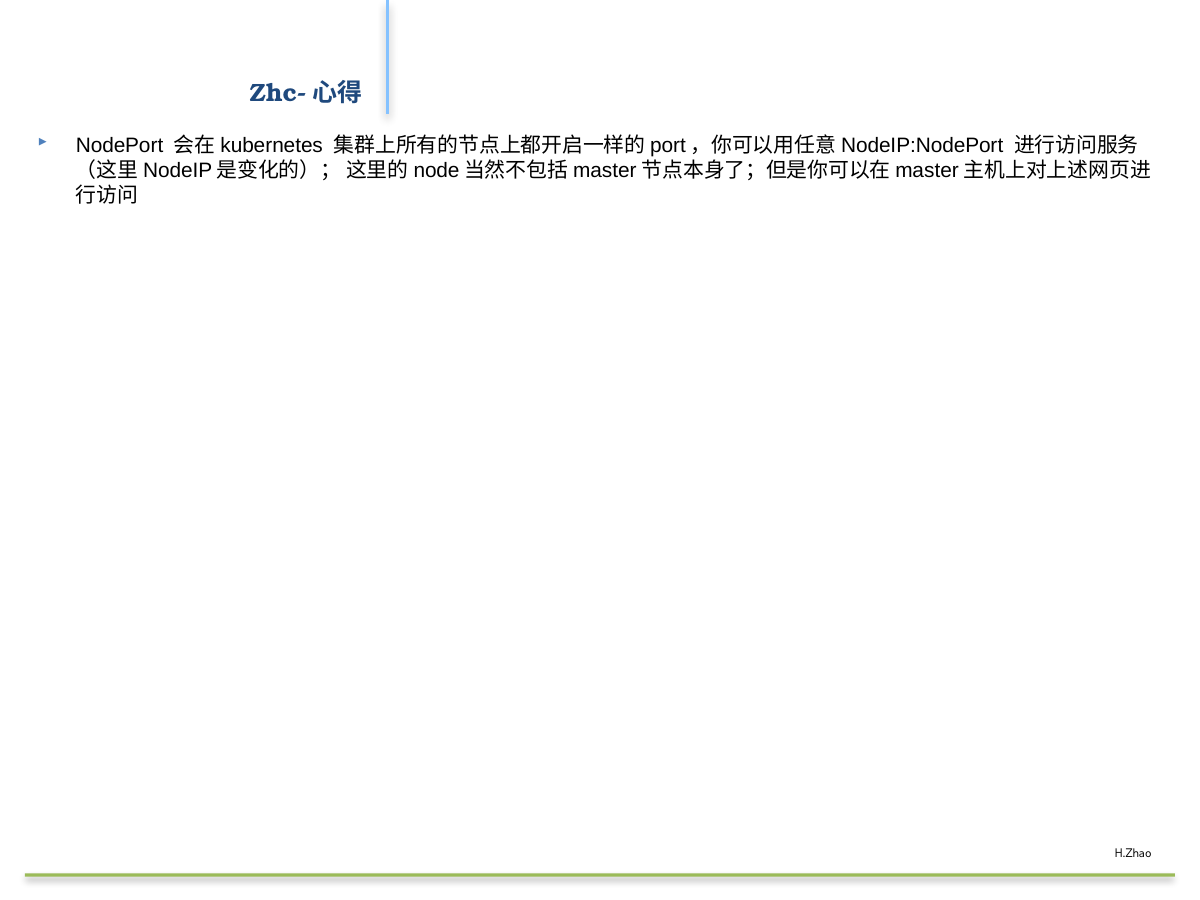

# Zhc-心得

NodePort 会在kubernetes 集群上所有的节点上都开启一样的port，你可以用任意NodeIP:NodePort 进行访问服务（这里NodeIP是变化的）； 这里的node当然不包括master节点本身了；但是你可以在master主机上对上述网页进行访问